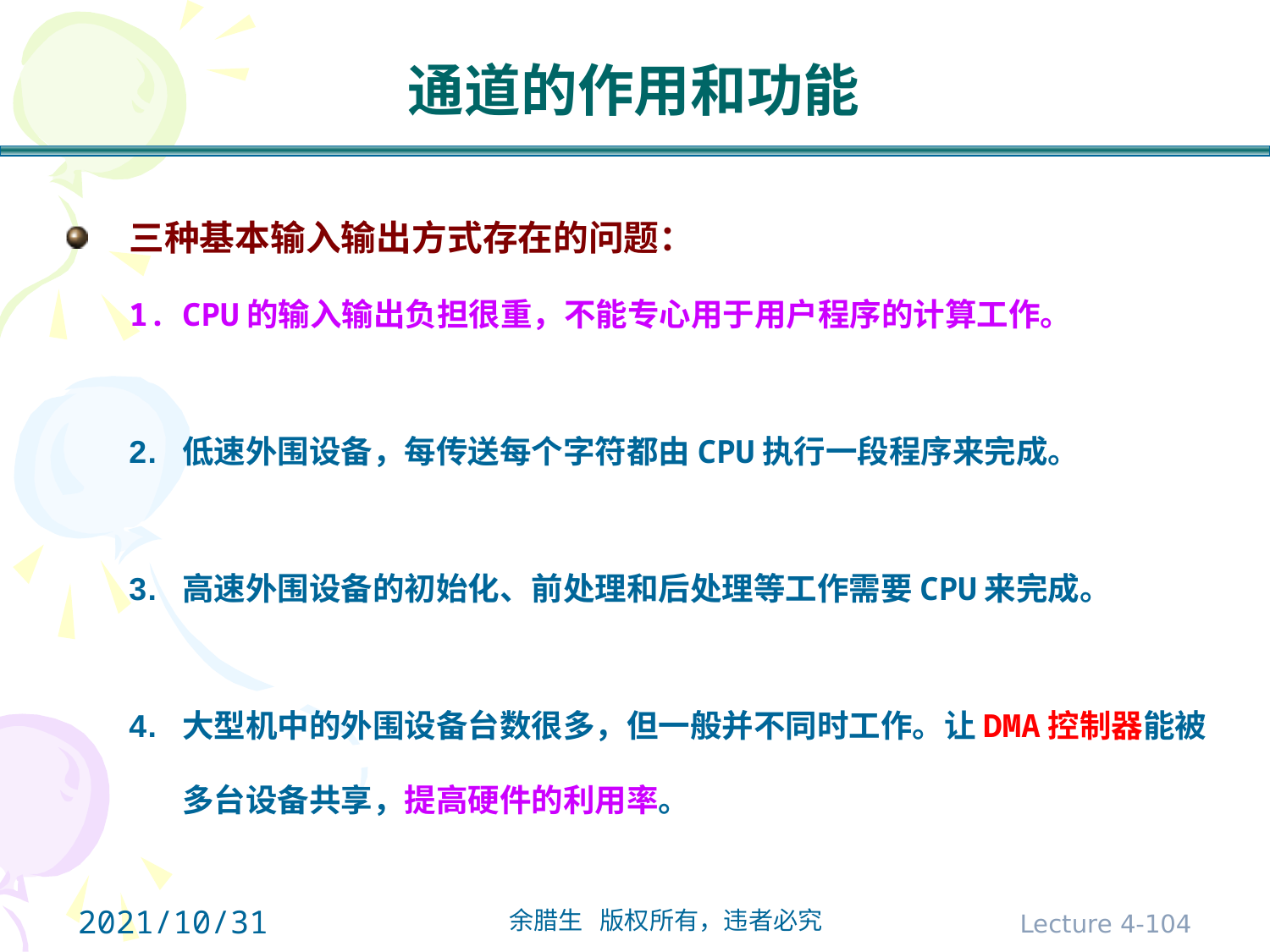

# 通道的作用和功能
三种基本输入输出方式存在的问题：
CPU的输入输出负担很重，不能专心用于用户程序的计算工作。

低速外围设备，每传送每个字符都由CPU执行一段程序来完成。

高速外围设备的初始化、前处理和后处理等工作需要CPU来完成。

大型机中的外围设备台数很多，但一般并不同时工作。让DMA控制器能被多台设备共享，提高硬件的利用率。
2021/10/31
Lecture 4-104